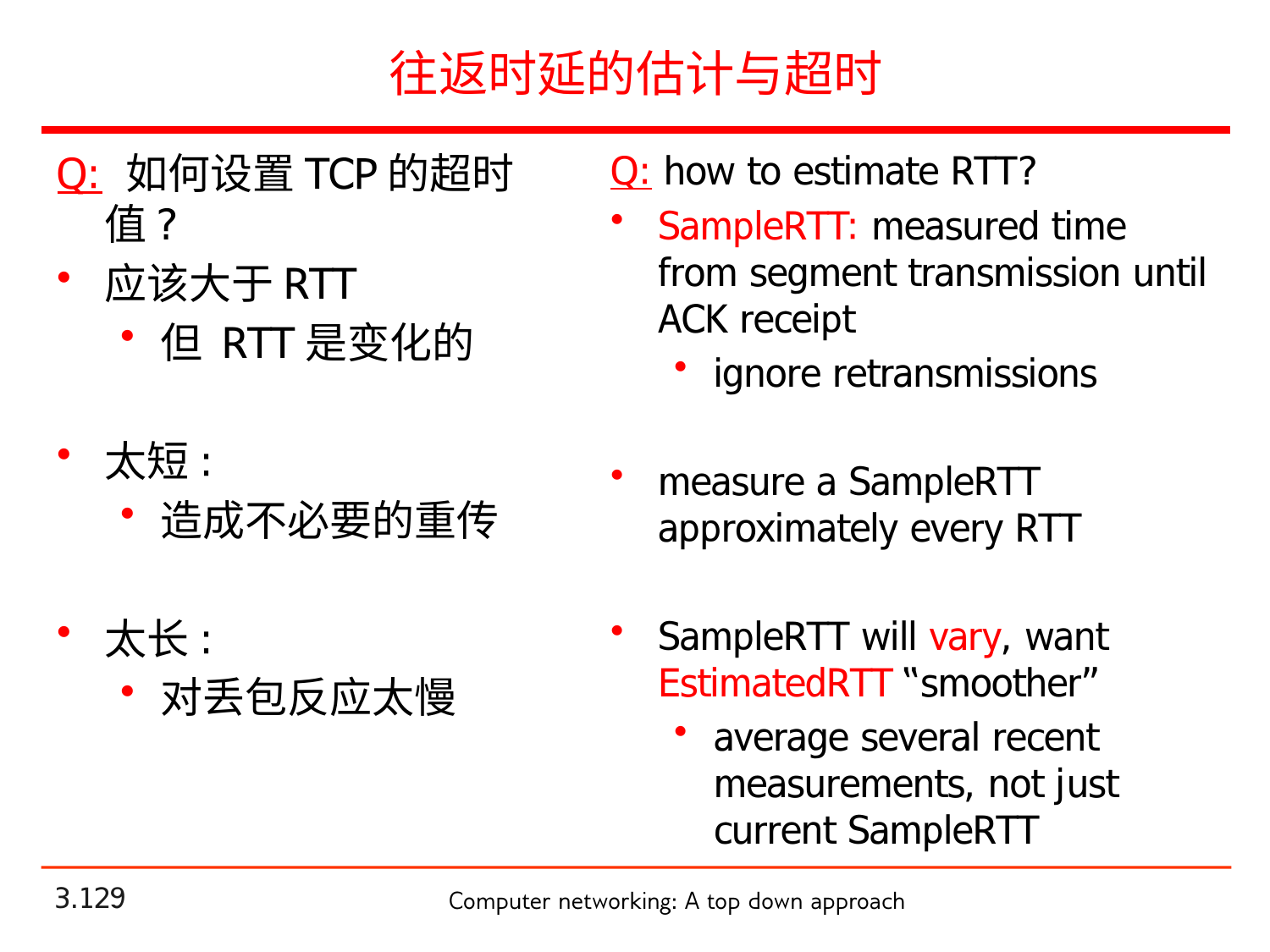

# 往返时延的估计与超时
Q: 如何设置TCP的超时值?
应该大于RTT
但 RTT是变化的

太短:
造成不必要的重传

太长:
对丢包反应太慢
Q: how to estimate RTT?
SampleRTT: measured time from segment transmission until ACK receipt
ignore retransmissions

measure a SampleRTT approximately every RTT

SampleRTT will vary, want EstimatedRTT “smoother”
average several recent measurements, not just current SampleRTT
Computer networking: A top down approach